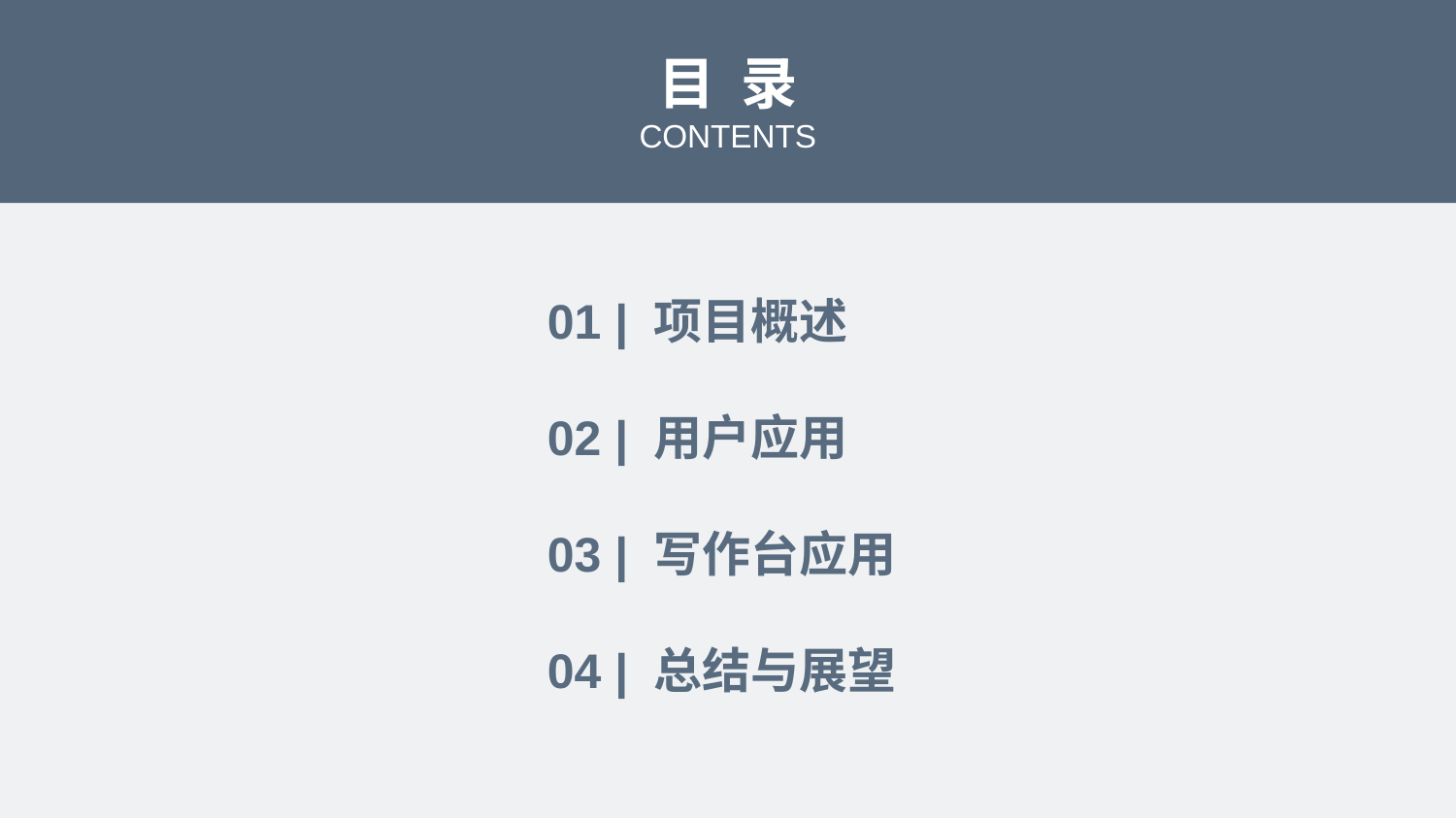

目  录
CONTENTS
01 | 项目概述

02 | 用户应用

03 | 写作台应用

04 | 总结与展望